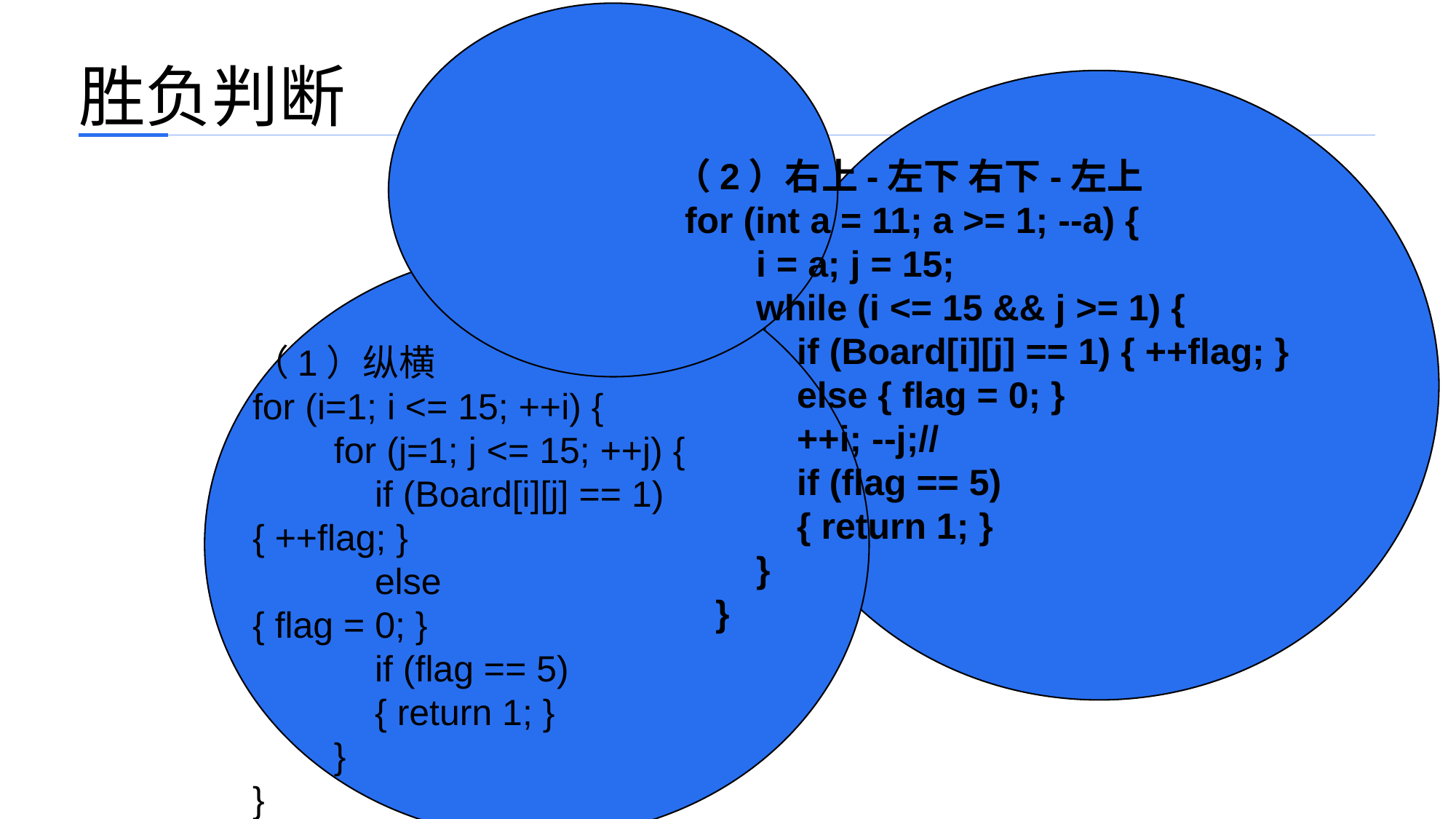

胜负判断

（2）右上-左下 右下-左上
 for (int a = 11; a >= 1; --a) {
        i = a; j = 15;
        while (i <= 15 && j >= 1) {
            if (Board[i][j] == 1) { ++flag; }
            else { flag = 0; }
            ++i; --j;//
            if (flag == 5)
            { return 1; }
        }
    }

（1）纵横
for (i=1; i <= 15; ++i) {
        for (j=1; j <= 15; ++j) {
            if (Board[i][j] == 1)
{ ++flag; }
            else
{ flag = 0; }
            if (flag == 5)
            { return 1; }
        }
}